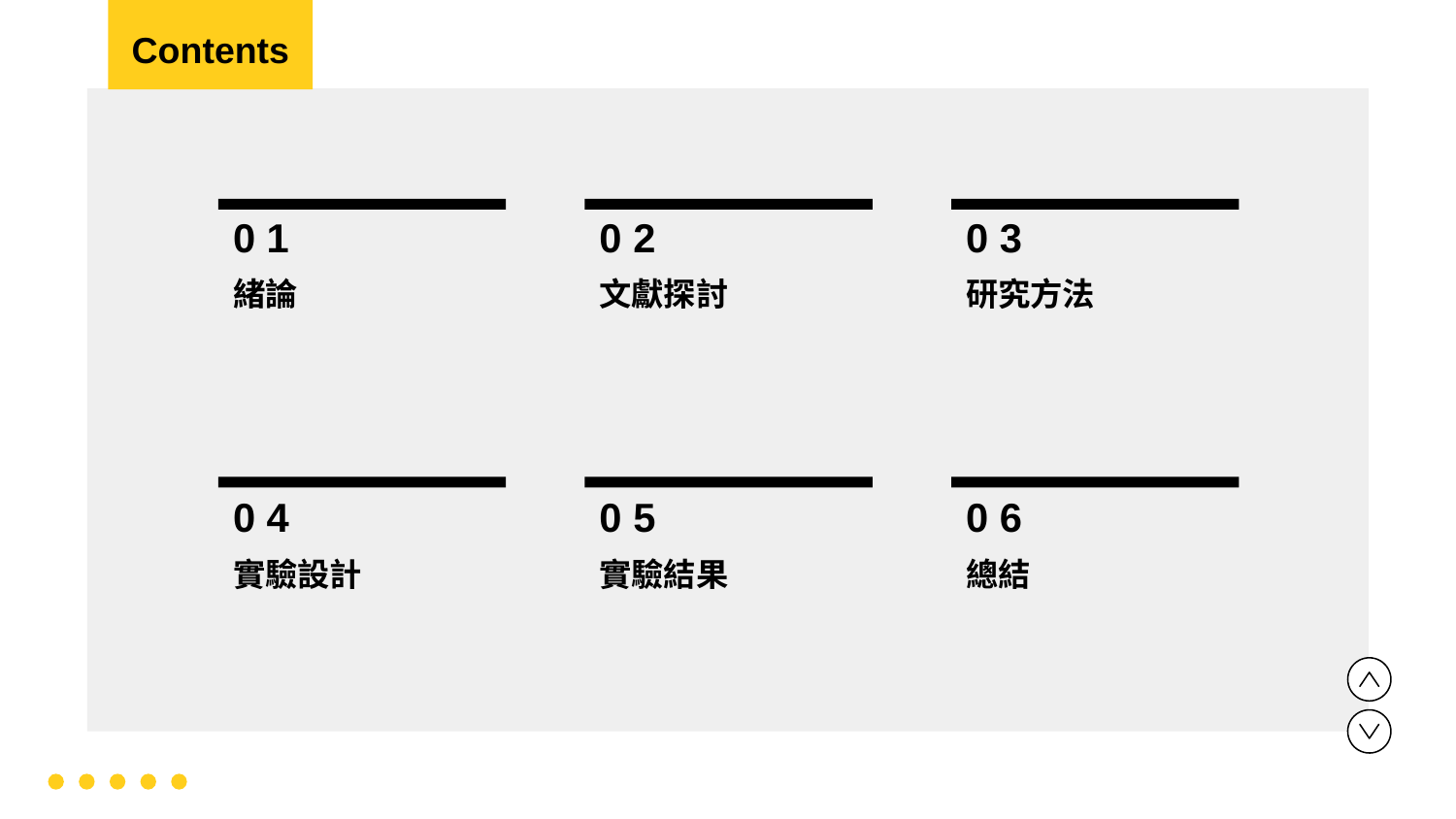

Contents

0 1

# 0 2

0 3
緒論
文獻探討
研究方法

0 4
0 5
0 6
實驗設計

實驗結果
總結